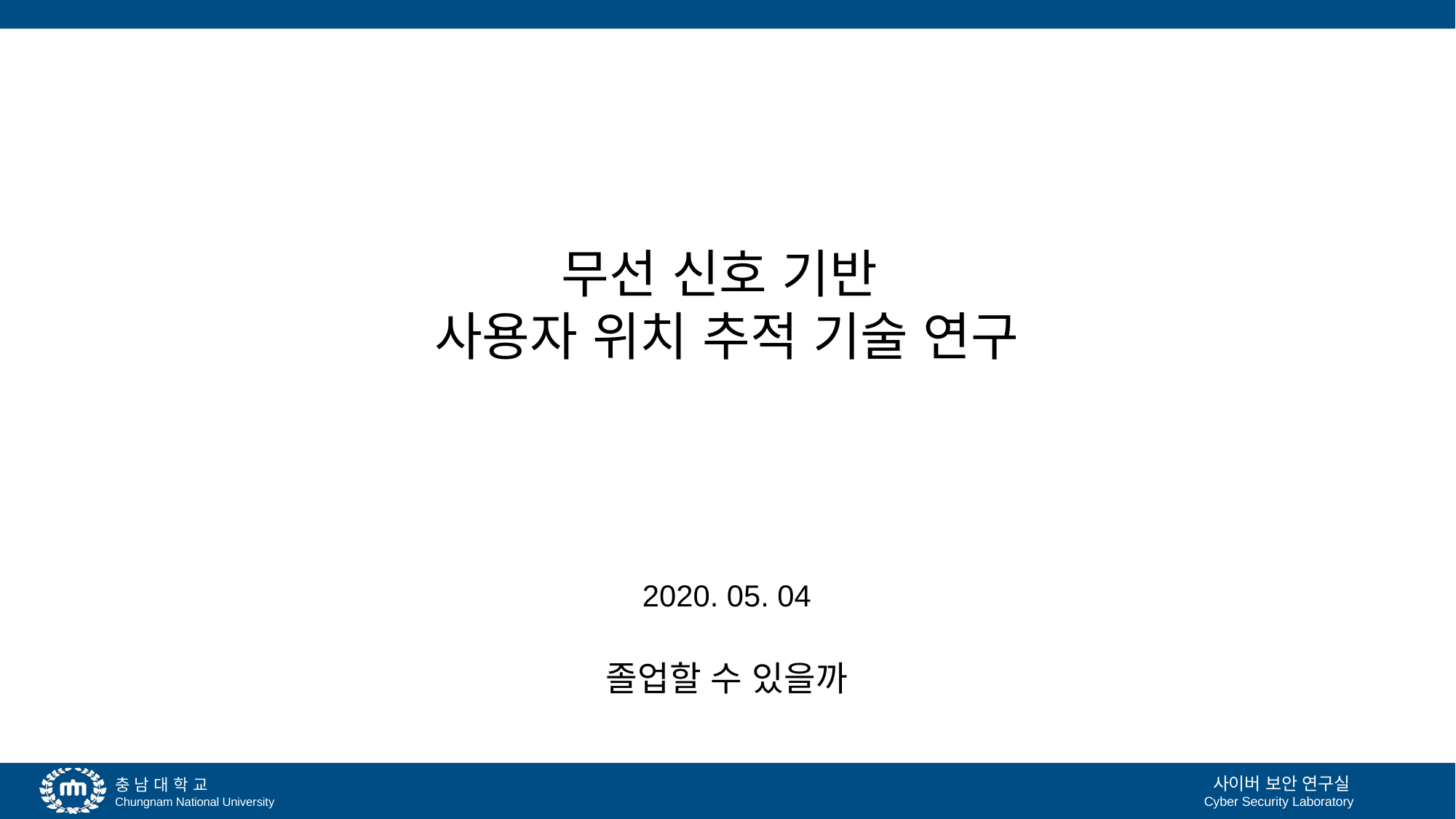

무선 신호 기반
사용자 위치 추적 기술 연구
2020. 05. 04
졸업할 수 있을까